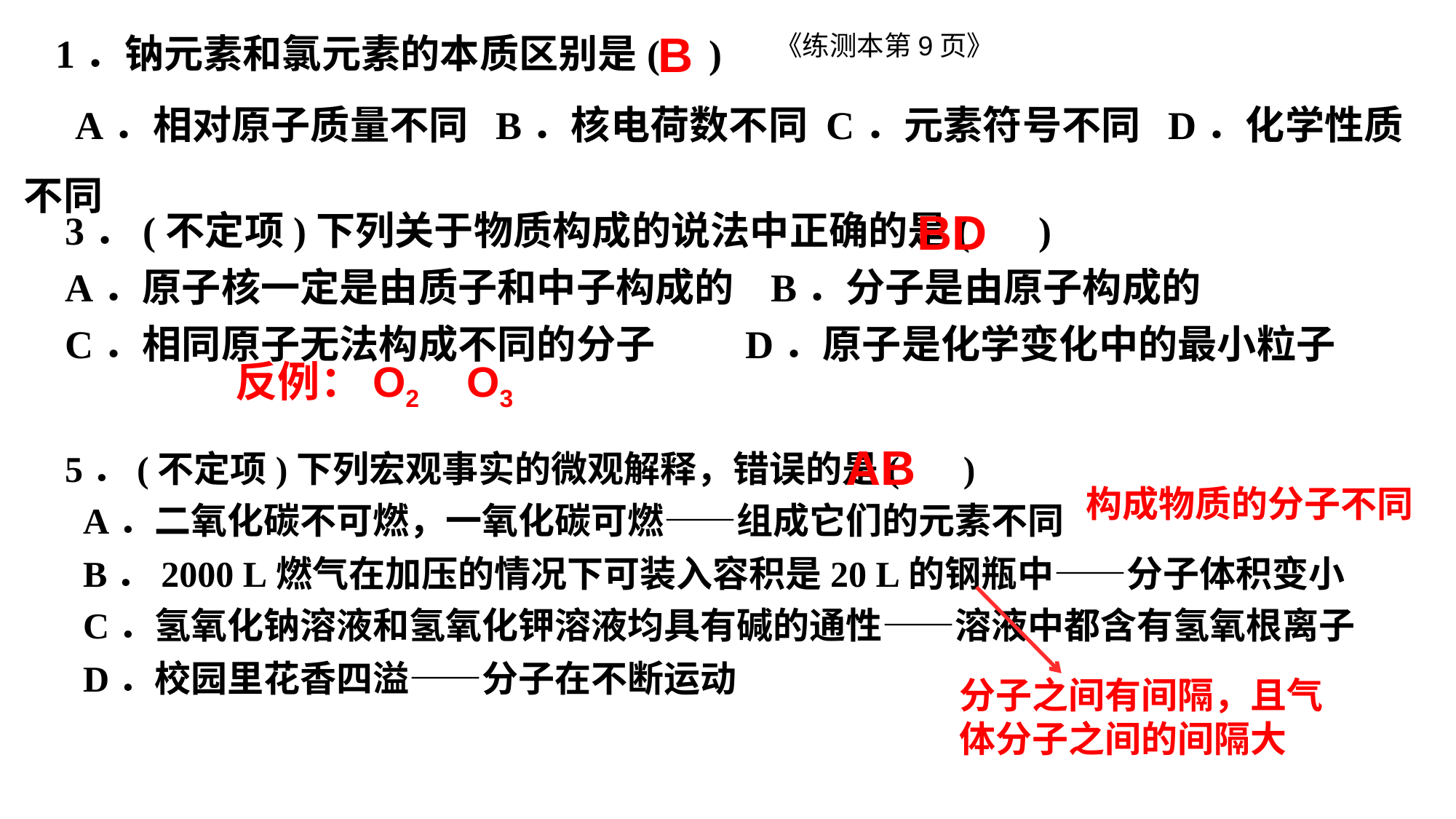

1．钠元素和氯元素的本质区别是(     )
  A．相对原子质量不同  B．核电荷数不同 C．元素符号不同  D．化学性质不同
B
《练测本第9页》
3．(不定项)下列关于物质构成的说法中正确的是(       )
A．原子核一定是由质子和中子构成的   B．分子是由原子构成的
C．相同原子无法构成不同的分子         D．原子是化学变化中的最小粒子
BD
反例：O2    O3
5．(不定项)下列宏观事实的微观解释，错误的是(       )
  A．二氧化碳不可燃，一氧化碳可燃——组成它们的元素不同
  B．2000 L燃气在加压的情况下可装入容积是20 L的钢瓶中——分子体积变小
  C．氢氧化钠溶液和氢氧化钾溶液均具有碱的通性——溶液中都含有氢氧根离子
  D．校园里花香四溢——分子在不断运动
AB
构成物质的分子不同
分子之间有间隔，且气体分子之间的间隔大